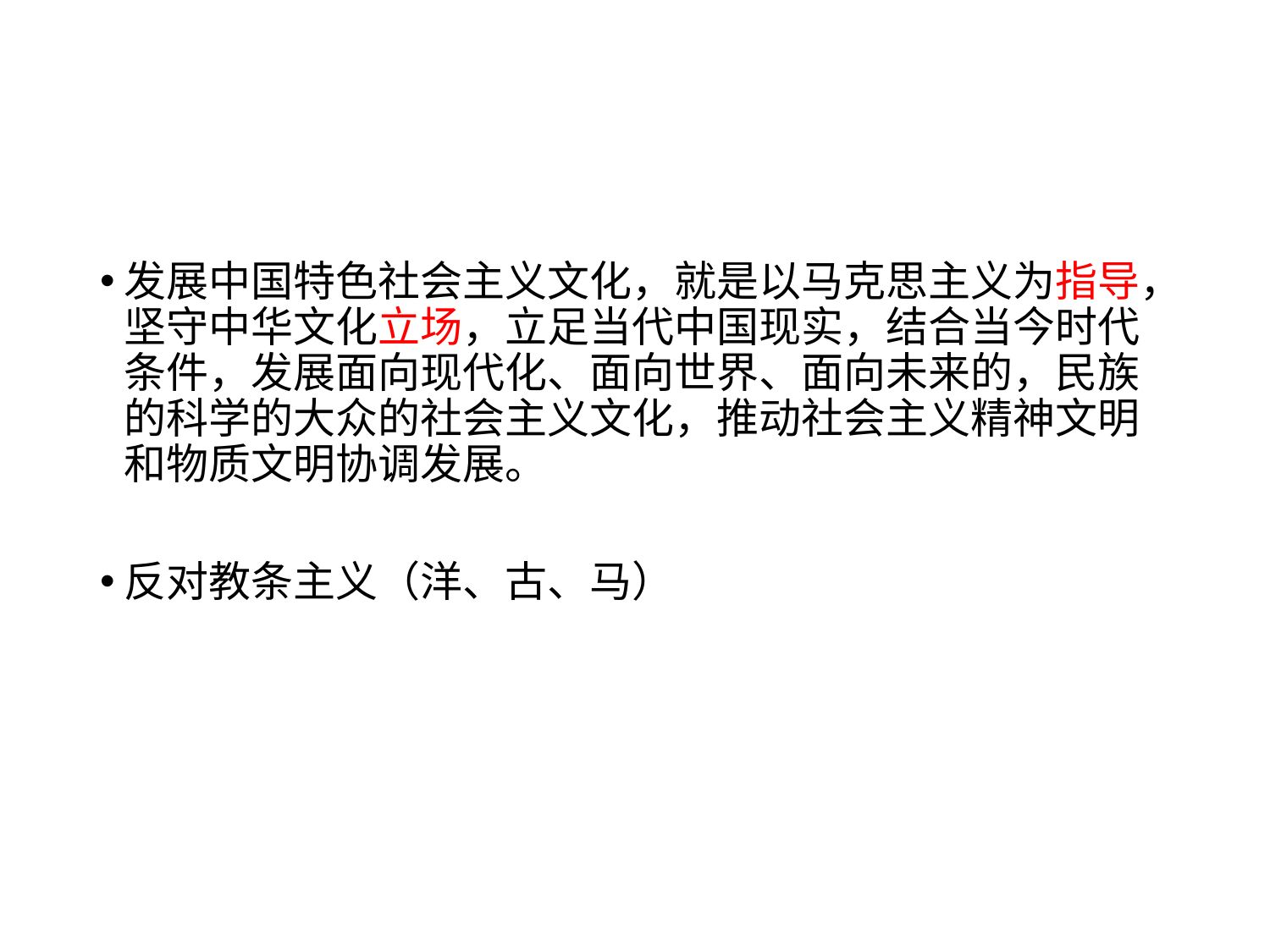

#
发展中国特色社会主义文化，就是以马克思主义为指导，坚守中华文化立场，立足当代中国现实，结合当今时代条件，发展面向现代化、面向世界、面向未来的，民族的科学的大众的社会主义文化，推动社会主义精神文明和物质文明协调发展。

反对教条主义（洋、古、马）